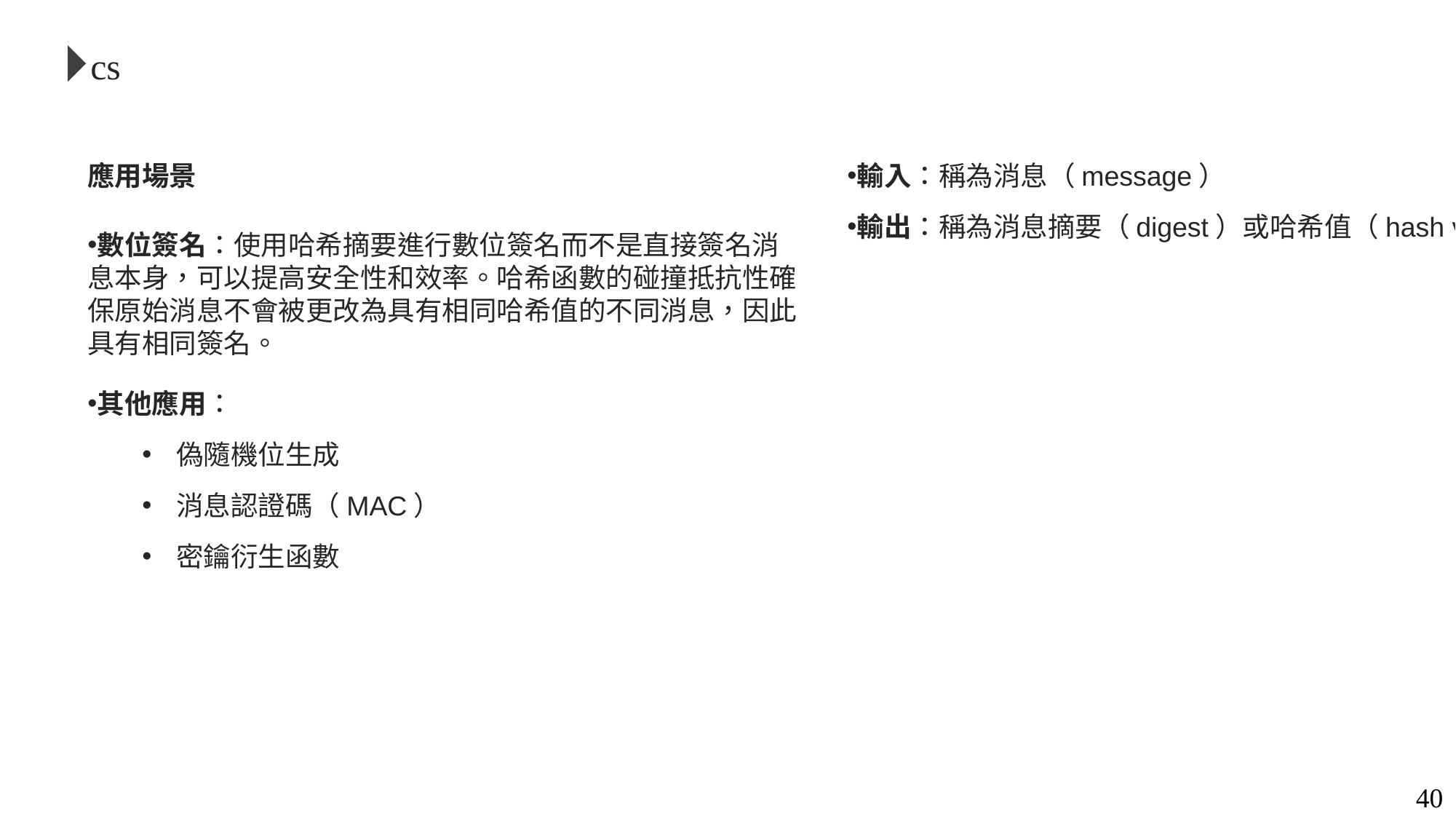

Function Output Size Security Strengths in Bits Collision Preimage 2nd Preimage SHA-1 160 < 80 160 160–L(M) SHA-224 224 112 224 min(224, 256–L(M)) SHA-512/224 224 112 224 224 SHA-256 256 128 256 256–L(M) SHA-512/256 256 128 256 256 SHA-384 384 192 384 384 SHA-512 512 256 512 512–L(M) SHA3-224 224 112 224 224 SHA3-256 256 128 256 256 SHA3-384 384 192 384 384 SHA3-512 512 256 512 512 SHAKE128 d min(d/2, 128) ≥ min(d, 128) min(d, 128) SHAKE256 d min(d/2, 256) ≥ min(d, 256) min(d, 256)
cs

應用場景
數位簽名：使用哈希摘要進行數位簽名而不是直接簽名消息本身，可以提高安全性和效率。哈希函數的碰撞抵抗性確保原始消息不會被更改為具有相同哈希值的不同消息，因此具有相同簽名。
其他應用：
偽隨機位生成
消息認證碼（MAC）
密鑰衍生函數
輸入：稱為消息（message）
輸出：稱為消息摘要（digest）或哈希值（hash value）
40